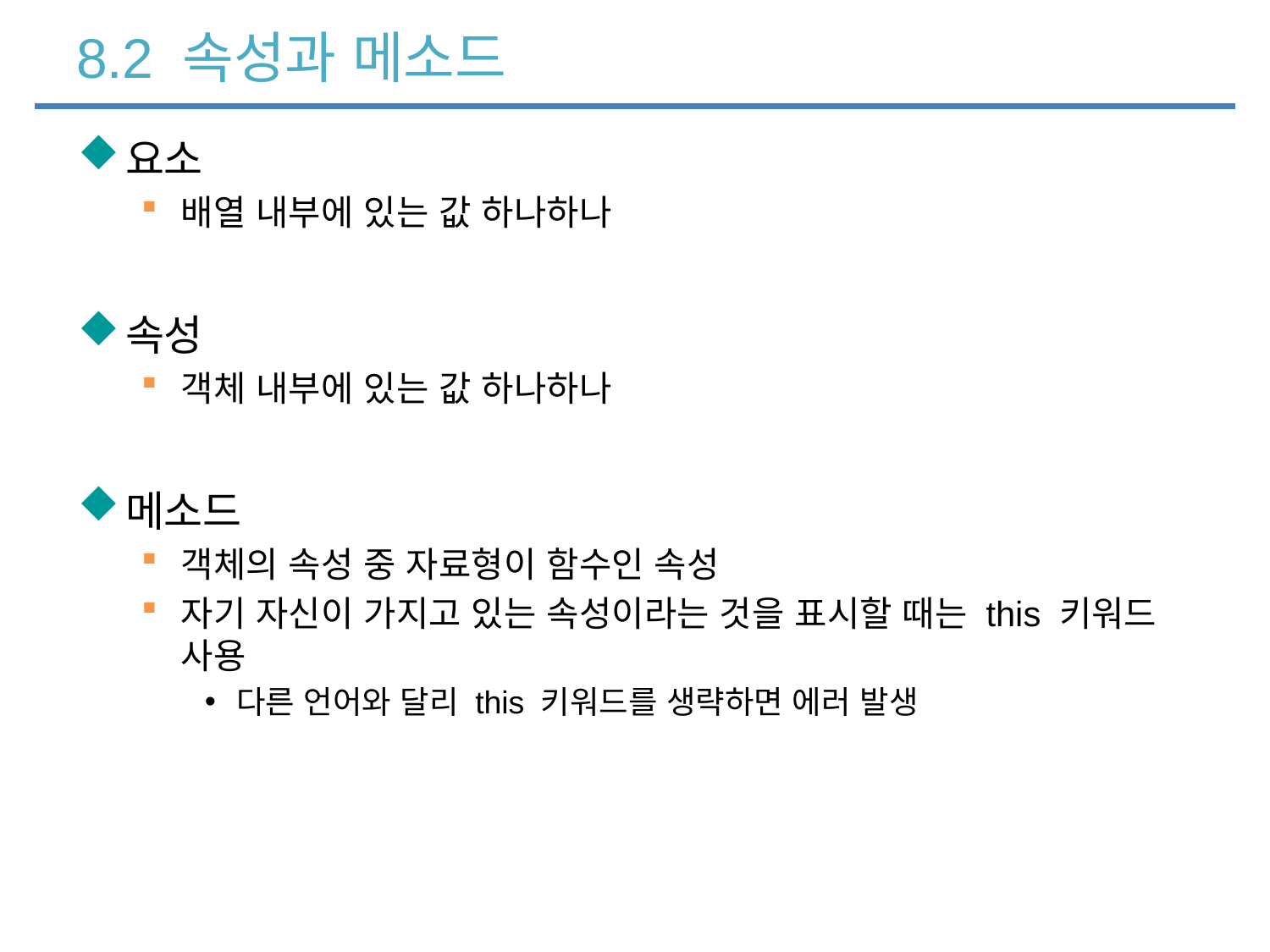

# 8.2 속성과 메소드
요소
배열 내부에 있는 값 하나하나

속성
객체 내부에 있는 값 하나하나

메소드
객체의 속성 중 자료형이 함수인 속성
자기 자신이 가지고 있는 속성이라는 것을 표시할 때는 this 키워드 사용
다른 언어와 달리 this 키워드를 생략하면 에러 발생